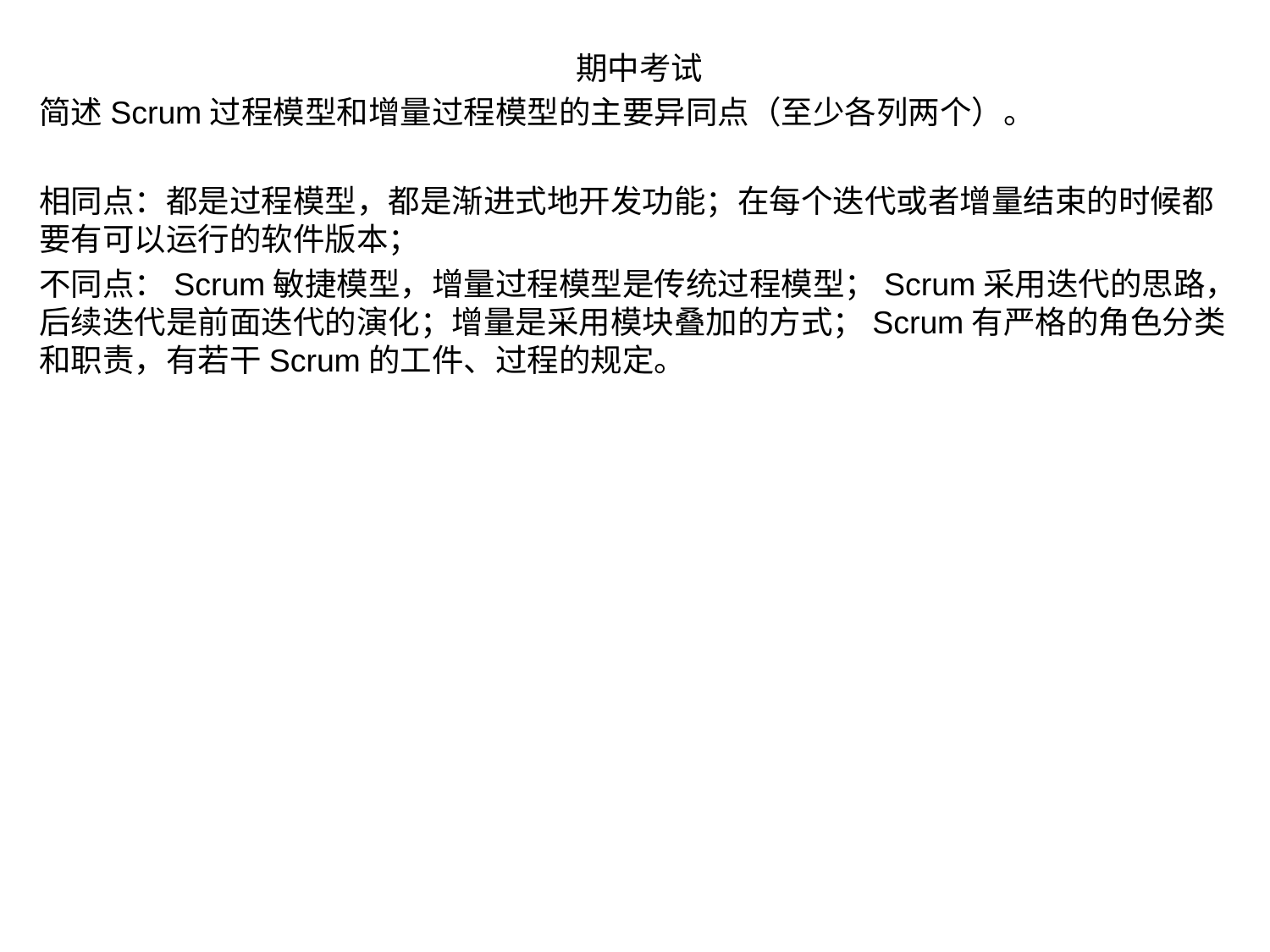

期中考试
简述Scrum过程模型和增量过程模型的主要异同点（至少各列两个）。

相同点：都是过程模型，都是渐进式地开发功能；在每个迭代或者增量结束的时候都要有可以运行的软件版本；
不同点：Scrum敏捷模型，增量过程模型是传统过程模型；Scrum采用迭代的思路，后续迭代是前面迭代的演化；增量是采用模块叠加的方式；Scrum有严格的角色分类和职责，有若干Scrum的工件、过程的规定。